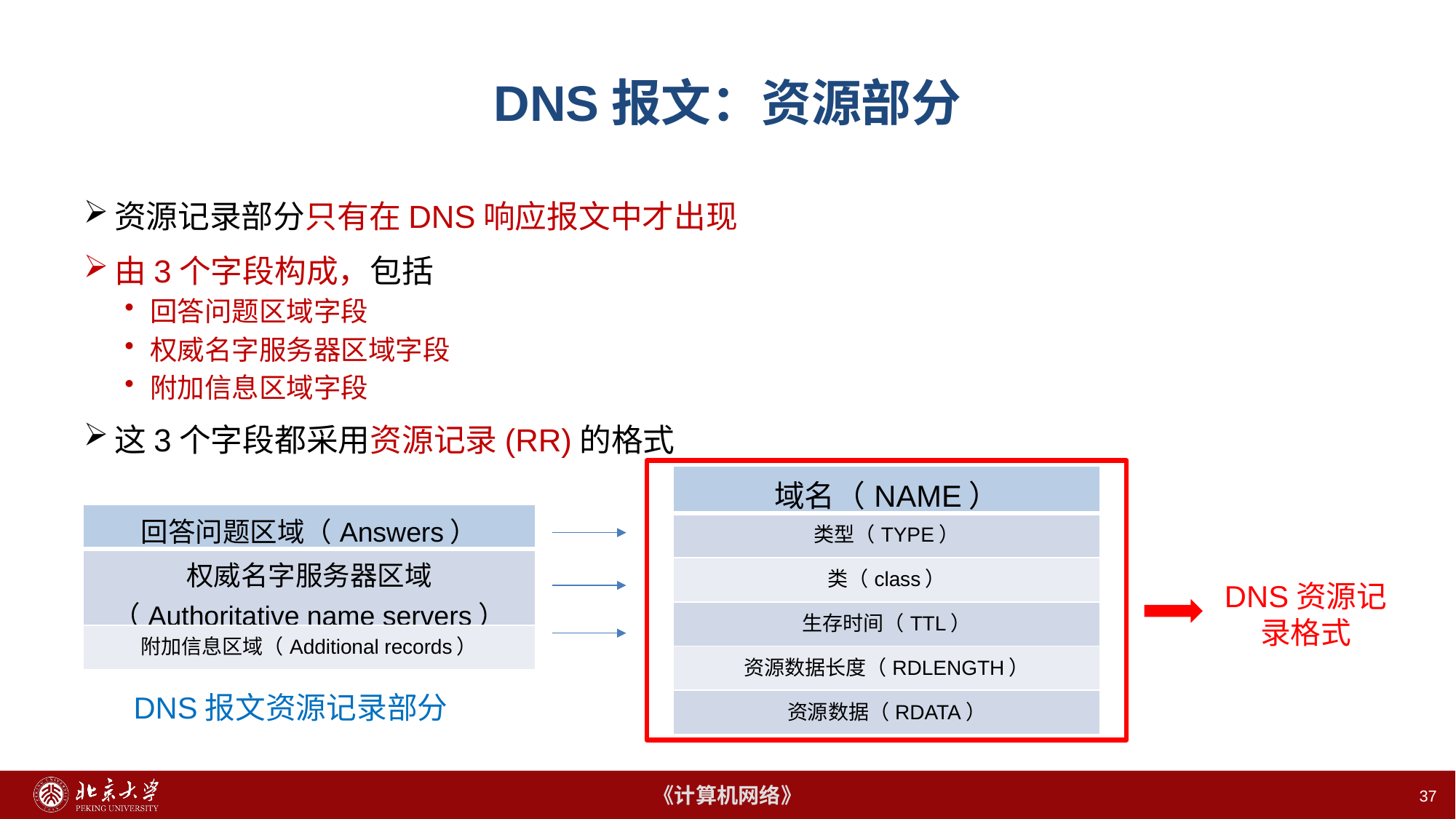

# DNS报文：资源部分
资源记录部分只有在DNS响应报文中才出现
由3个字段构成，包括
回答问题区域字段
权威名字服务器区域字段
附加信息区域字段
这3个字段都采用资源记录(RR)的格式

| 域名（NAME） |
| --- |
| 类型（TYPE） |
| 类（class） |
| 生存时间（TTL） |
| 资源数据长度（RDLENGTH） |
| 资源数据（RDATA） |
| 回答问题区域（Answers） |
| --- |
| 权威名字服务器区域（Authoritative name servers） |
| 附加信息区域（Additional records） |
DNS资源记录格式

DNS报文资源记录部分
37